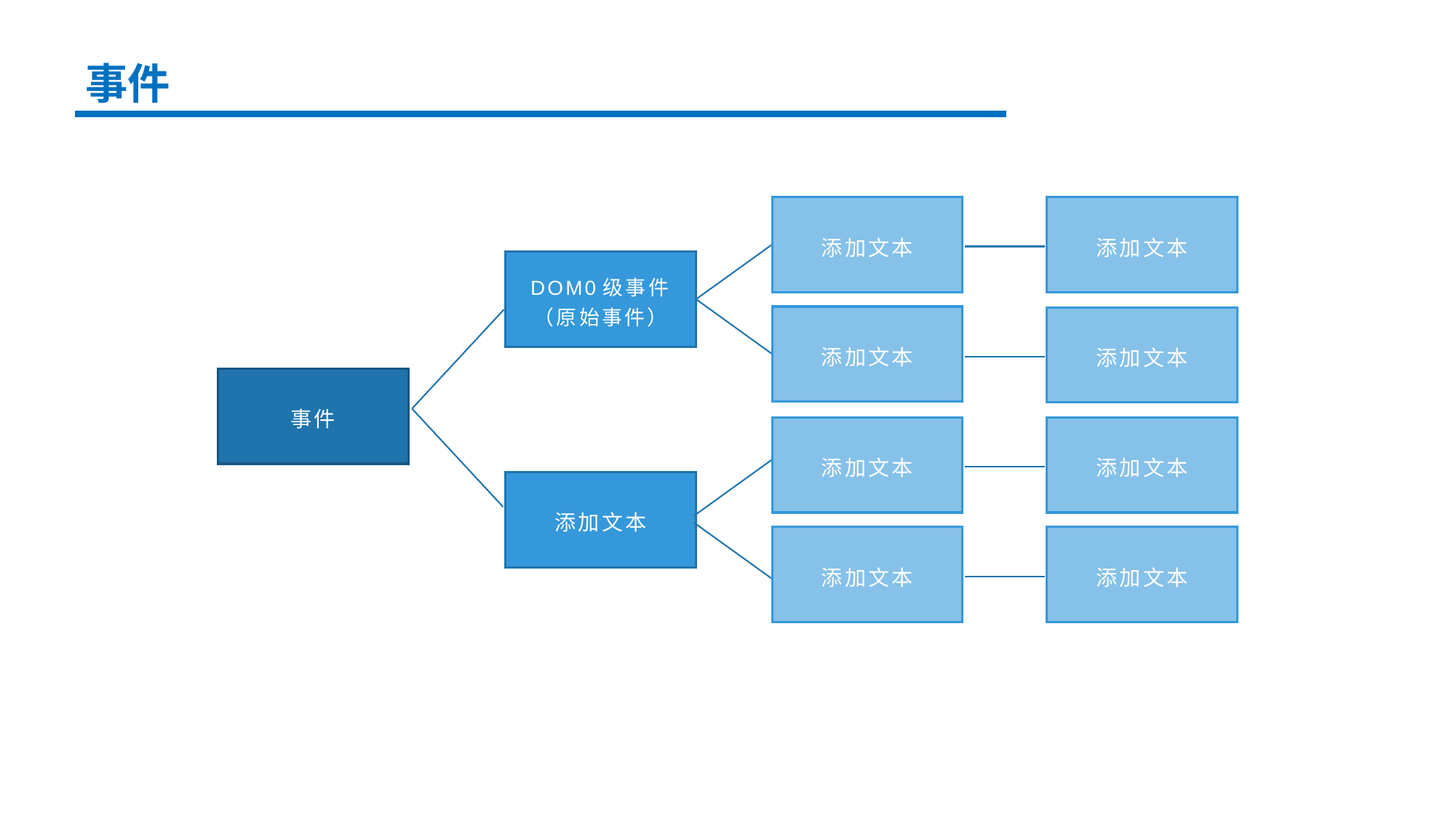

事件

添加文本
添加文本

DOM0级事件（原始事件）

添加文本
添加文本

事件

添加文本
添加文本

添加文本

添加文本
添加文本